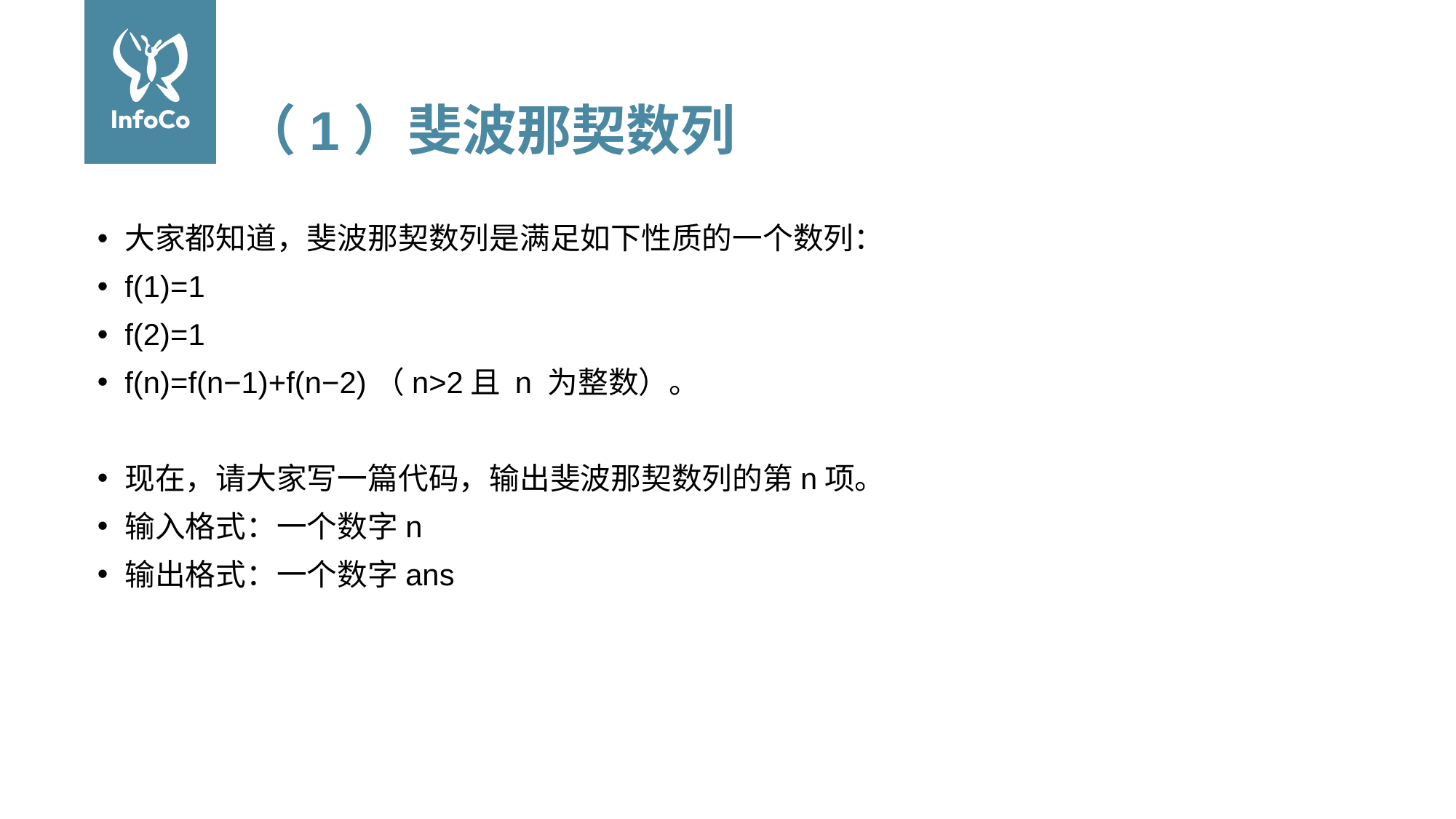

# （1）斐波那契数列
大家都知道，斐波那契数列是满足如下性质的一个数列：
f(1)=1
f(2)=1
f(n)=f(n−1)+f(n−2)（n>2且 n 为整数）。

现在，请大家写一篇代码，输出斐波那契数列的第n项。
输入格式：一个数字n
输出格式：一个数字ans